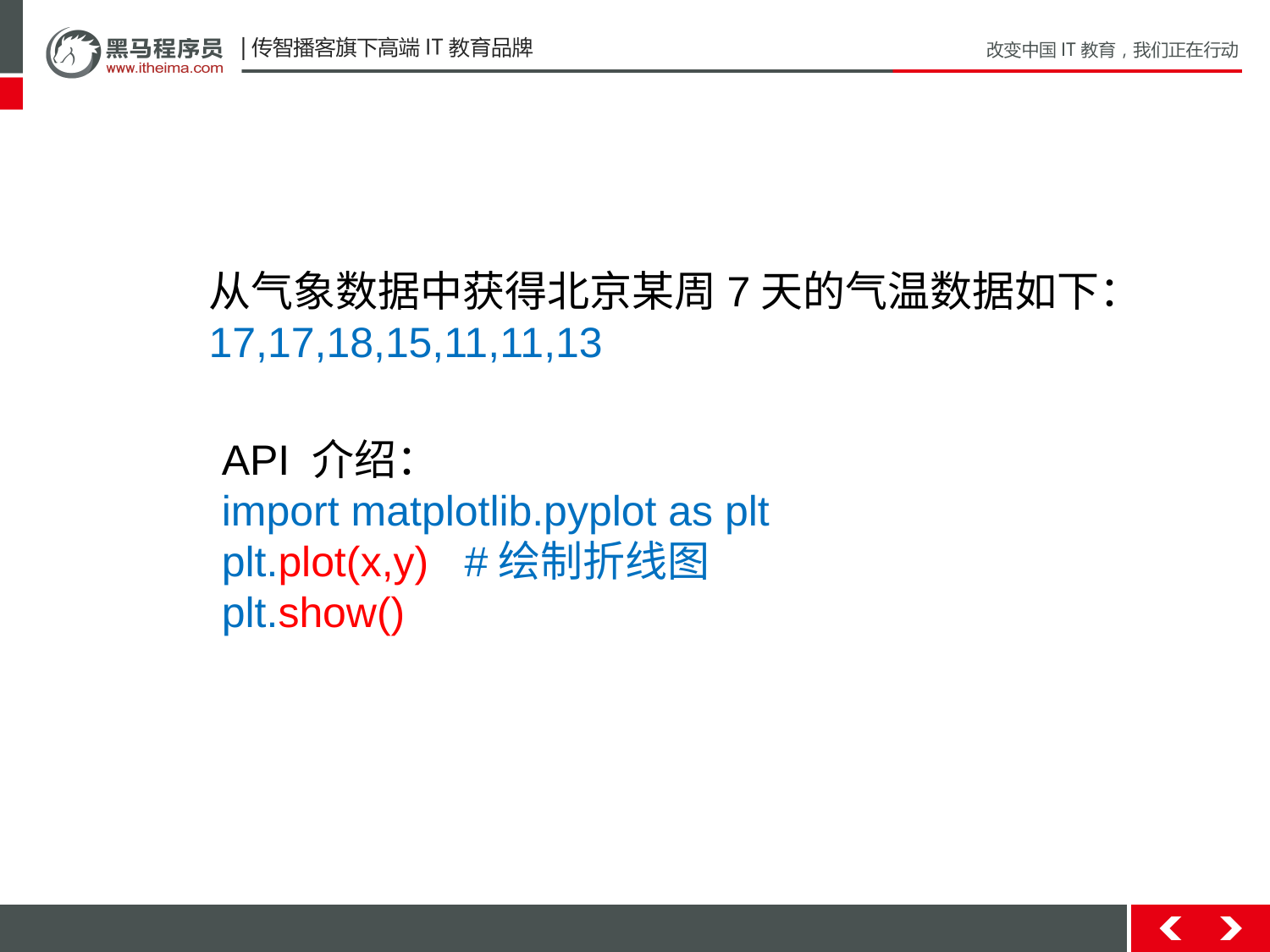

从气象数据中获得北京某周7天的气温数据如下：
17,17,18,15,11,11,13
API 介绍：
import matplotlib.pyplot as plt
plt.plot(x,y)   #绘制折线图
plt.show()